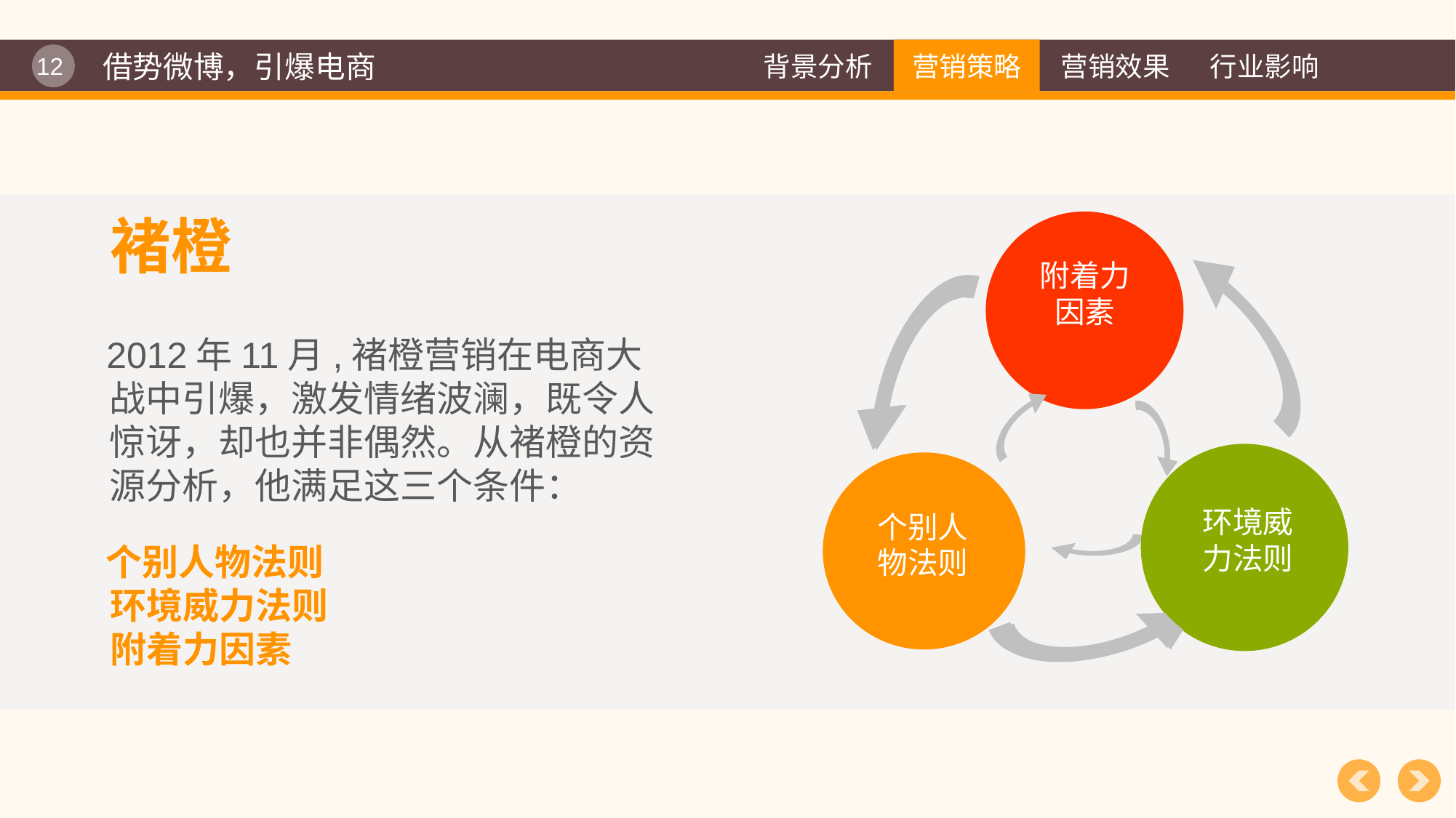

借势微博，引爆电商

  褚橙

     2012年11月,褚橙营销在电商大战中引爆，激发情绪波澜，既令人惊讶，却也并非偶然。从褚橙的资源分析，他满足这三个条件：

     个别人物法则
    环境威力法则
    附着力因素

附着力
因素

环境威
力法则

环境威
力法则

个别人
物法则

个别人
物法则
环境威
力法则